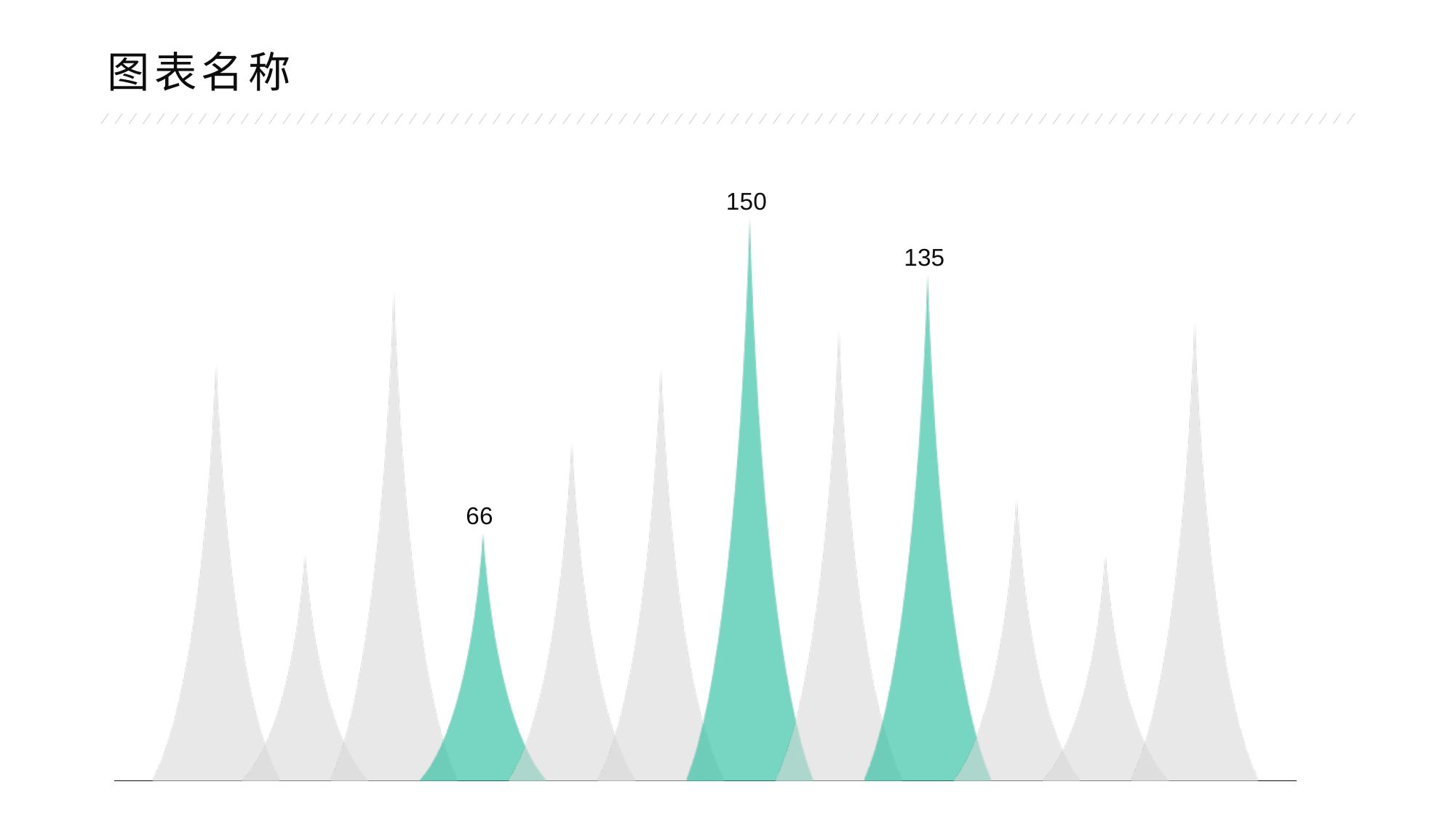

图表名称

### Chart

| Category | 1月 | 2月 | 3月 | 4月 | 5月 | 6月 | 7月 | 8月 | 9月 | 10月 | 11月 | 12月 |
|---|---|---|---|---|---|---|---|---|---|---|---|---|
| 利润 | 111.0 | 60.0 | 130.0 | 66.0 | 90.0 | 110.0 | 150.0 | 120.0 | 135.0 | 75.0 | 60.0 | 122.0 |